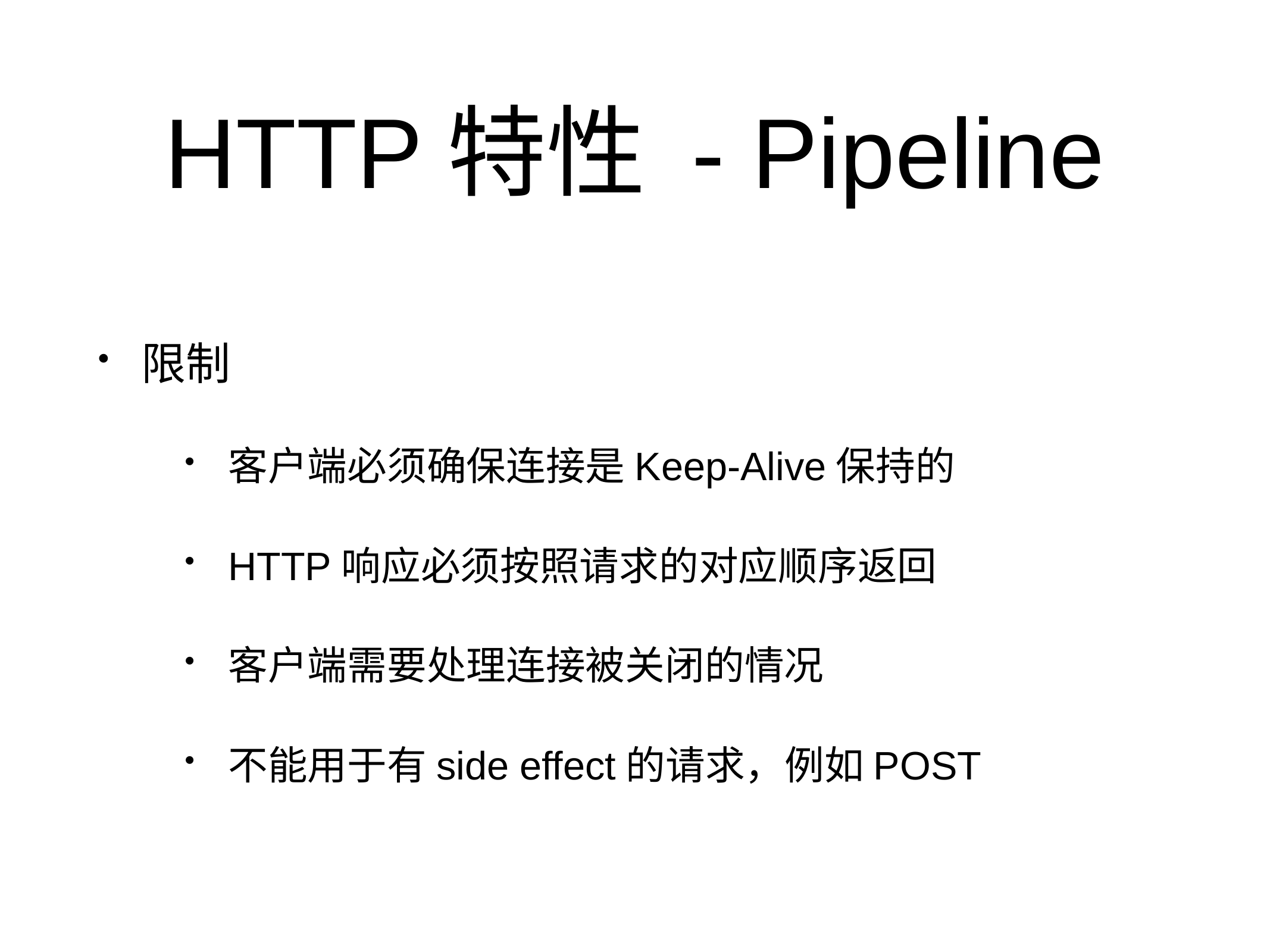

# HTTP特性 - Pipeline
限制
客户端必须确保连接是Keep-Alive保持的
HTTP响应必须按照请求的对应顺序返回
客户端需要处理连接被关闭的情况
不能用于有side effect的请求，例如POST